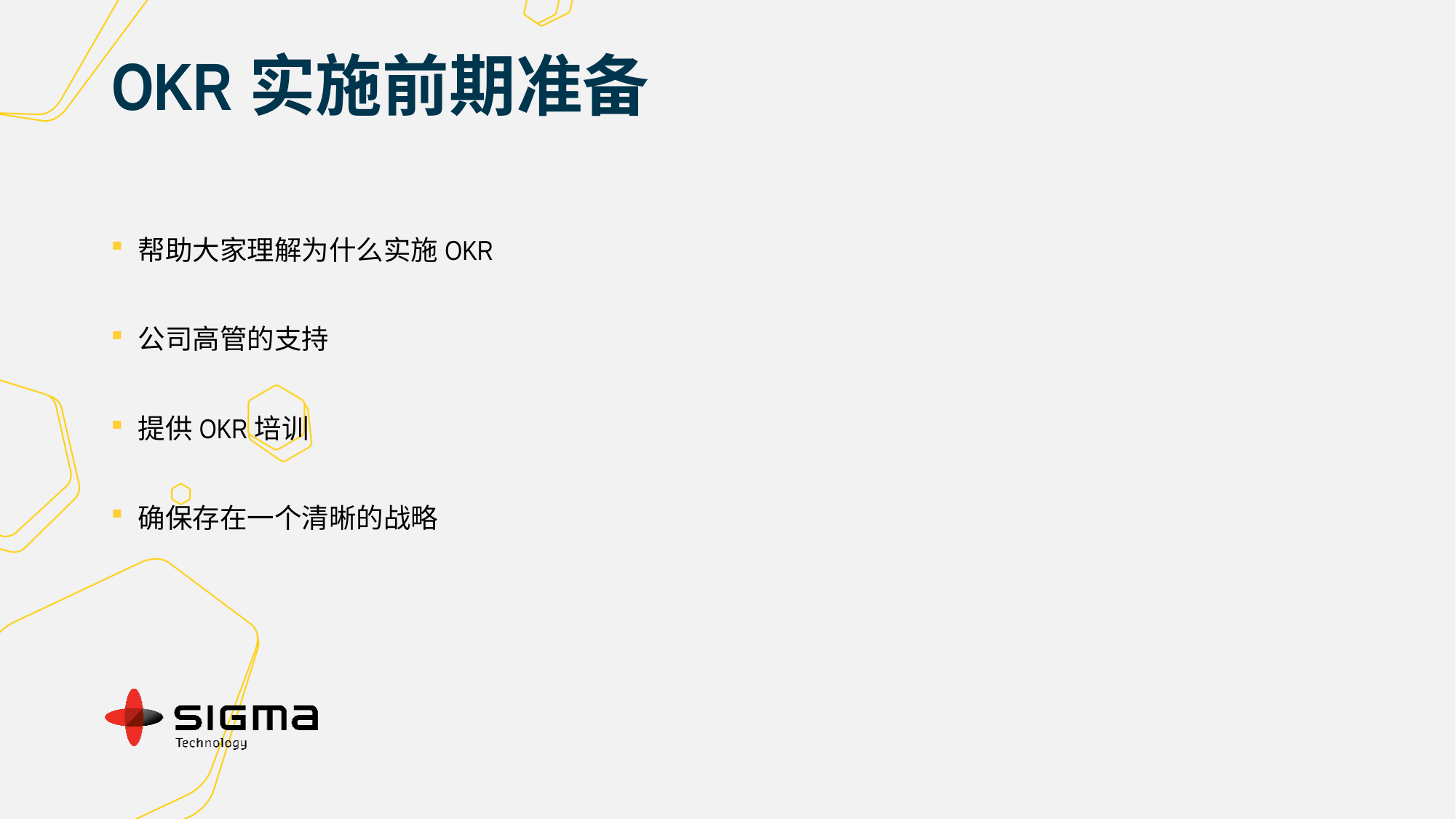

# OKR实施前期准备
帮助大家理解为什么实施OKR

公司高管的支持

提供OKR培训

确保存在一个清晰的战略